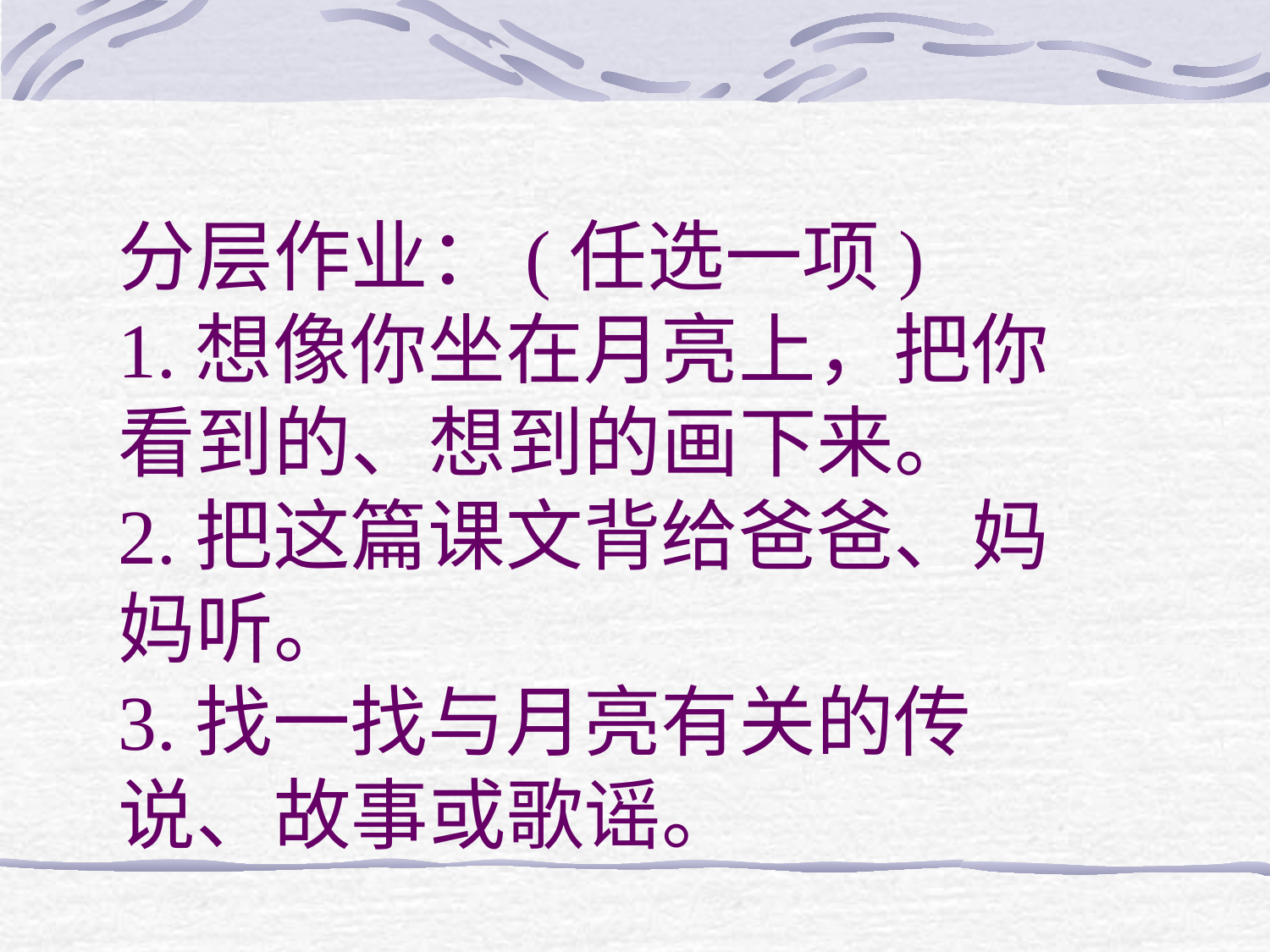

分层作业：(任选一项)
1.想像你坐在月亮上，把你看到的、想到的画下来。
2.把这篇课文背给爸爸、妈妈听。
3.找一找与月亮有关的传说、故事或歌谣。